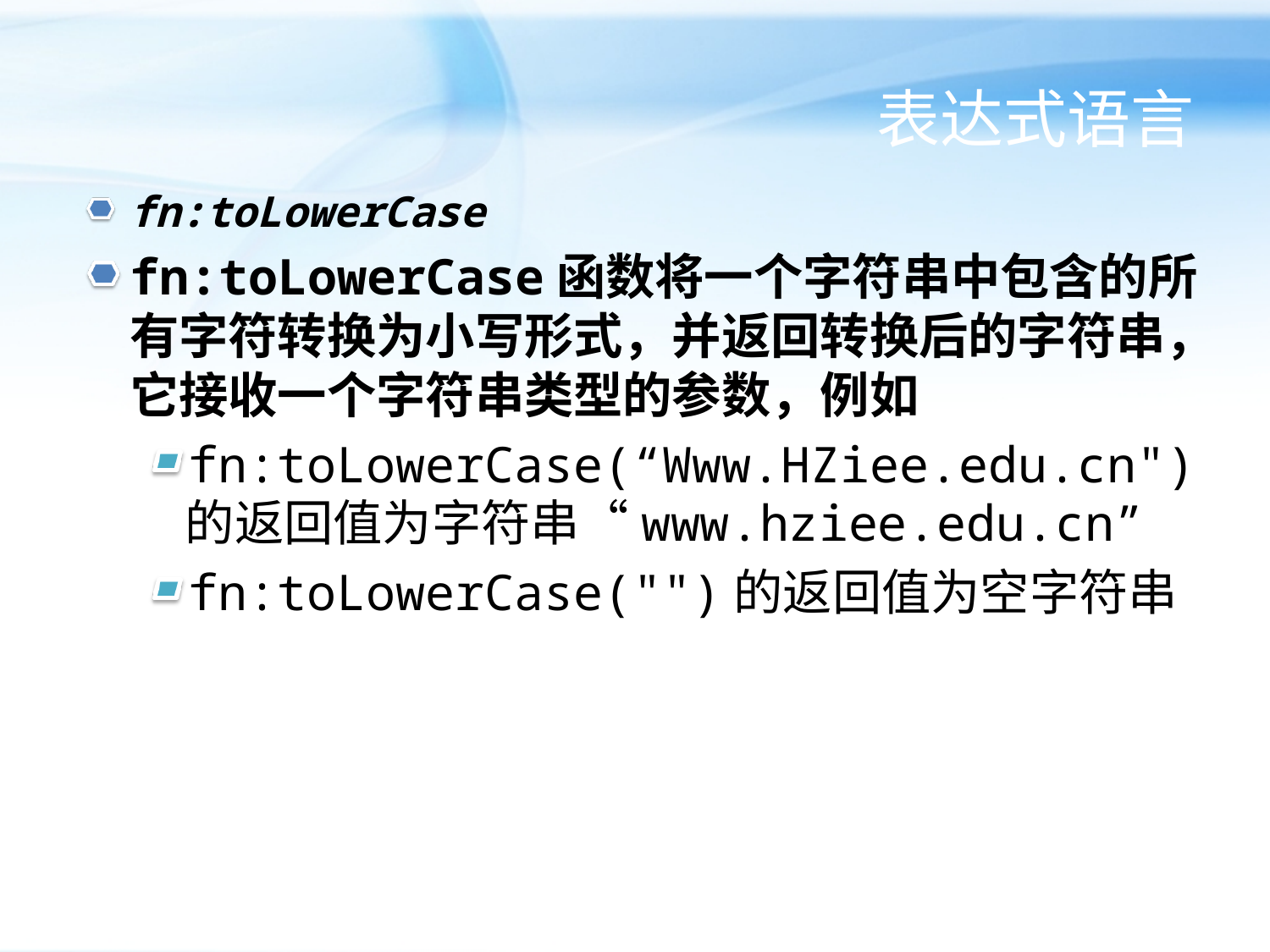

# 表达式语言
fn:toLowerCase
fn:toLowerCase函数将一个字符串中包含的所有字符转换为小写形式，并返回转换后的字符串，它接收一个字符串类型的参数，例如
fn:toLowerCase(“Www.HZiee.edu.cn") 的返回值为字符串“www.hziee.edu.cn”
fn:toLowerCase("")的返回值为空字符串